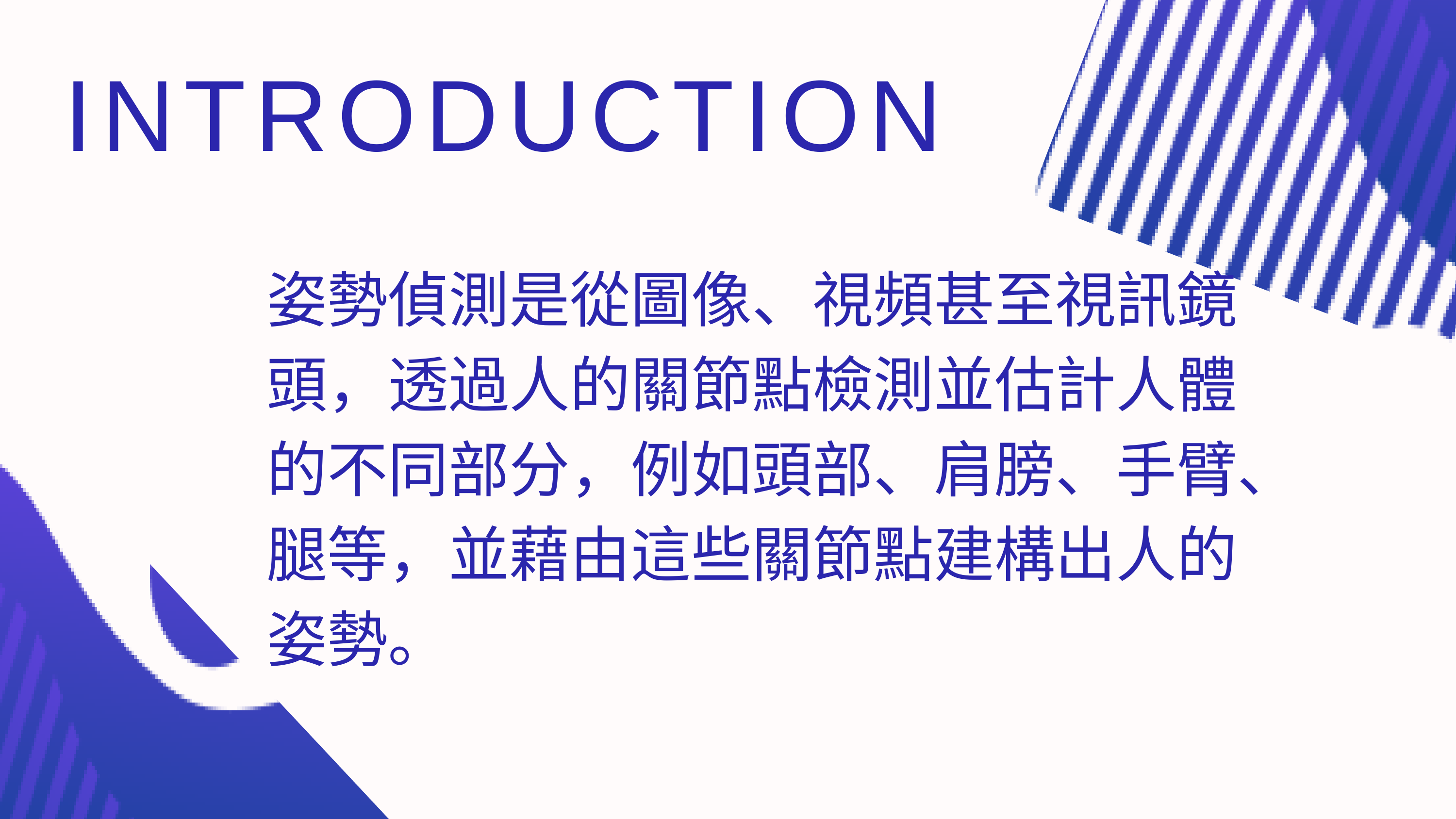

INTRODUCTION
姿勢偵測是從圖像、視頻甚至視訊鏡頭，透過人的關節點檢測並估計人體的不同部分，例如頭部、肩膀、手臂、腿等，並藉由這些關節點建構出人的姿勢。